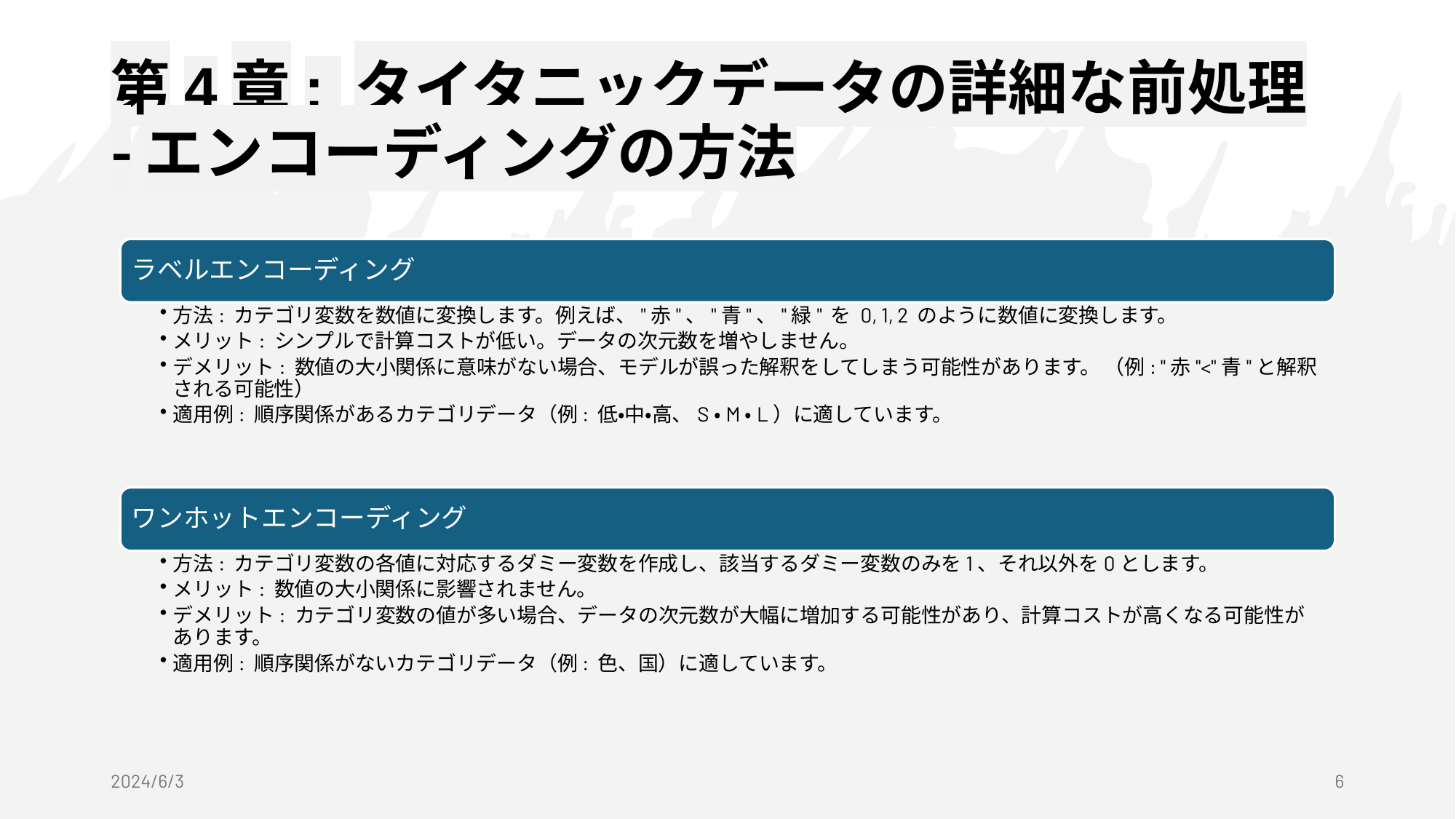

# 第4章: タイタニックデータの詳細な前処理 -エンコーディングの方法

ラベルエンコーディング
方法: カテゴリ変数を数値に変換します。例えば、"赤"、"青"、"緑" を 0, 1, 2 のように数値に変換します。
メリット: シンプルで計算コストが低い。データの次元数を増やしません。
デメリット: 数値の大小関係に意味がない場合、モデルが誤った解釈をしてしまう可能性があります。 （例: "赤"<"青"と解釈される可能性）
適用例: 順序関係があるカテゴリデータ（例: 低・中・高、S・M・L）に適しています。
ワンホットエンコーディング
方法: カテゴリ変数の各値に対応するダミー変数を作成し、該当するダミー変数のみを1、それ以外を0とします。
メリット: 数値の大小関係に影響されません。
デメリット: カテゴリ変数の値が多い場合、データの次元数が大幅に増加する可能性があり、計算コストが高くなる可能性があります。
適用例: 順序関係がないカテゴリデータ（例: 色、国）に適しています。
2024/6/3
6